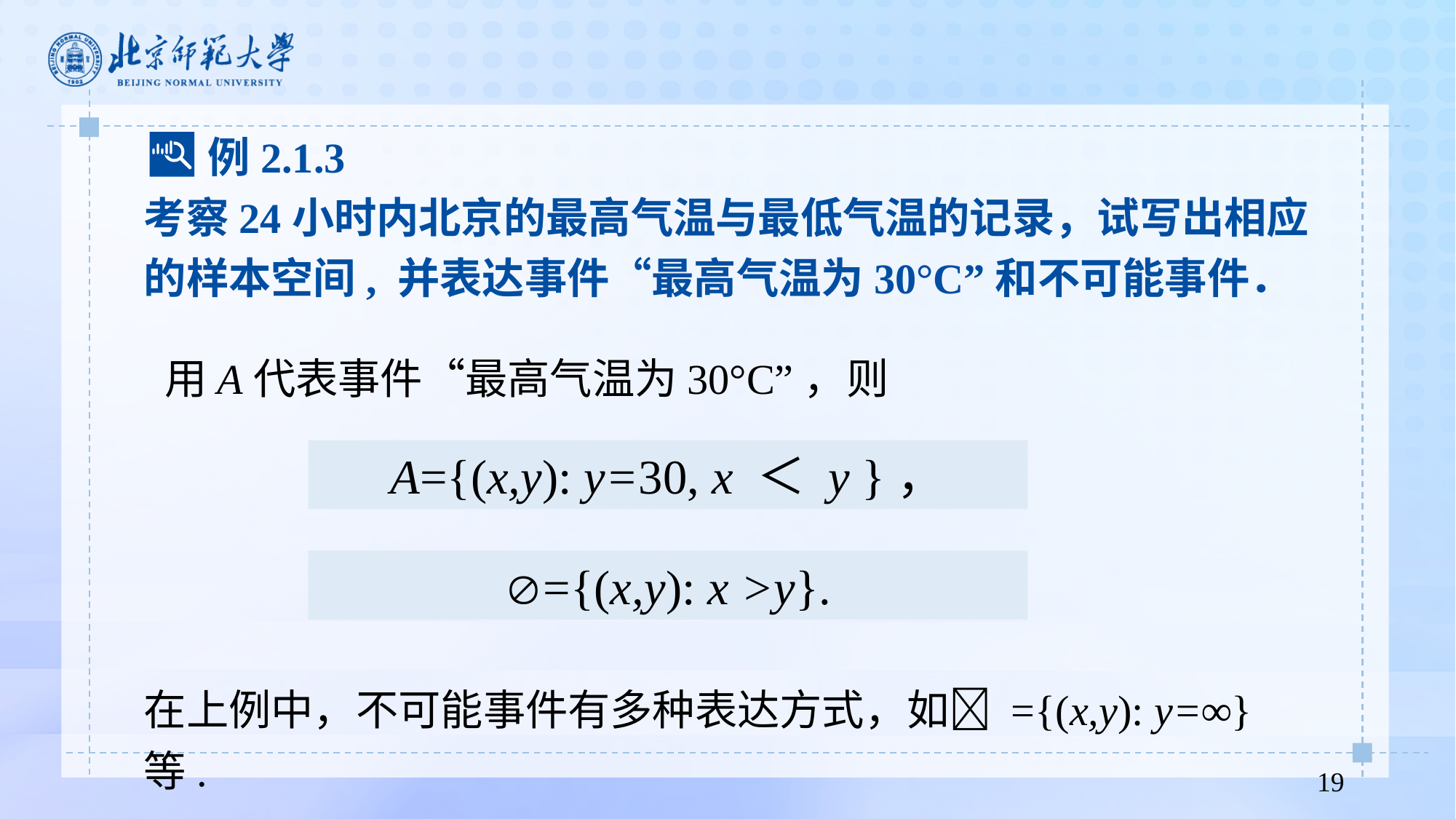

例2.1.3

考察24小时内北京的最高气温与最低气温的记录，试写出相应的样本空间, 并表达事件“最高气温为30°C”和不可能事件．
 用A代表事件“最高气温为30°C”，则
A={(x,y): y=30, x ＜ y }，
∅={(x,y): x >y}.
在上例中，不可能事件有多种表达方式，如∅ ={(x,y): y=∞}等.
19